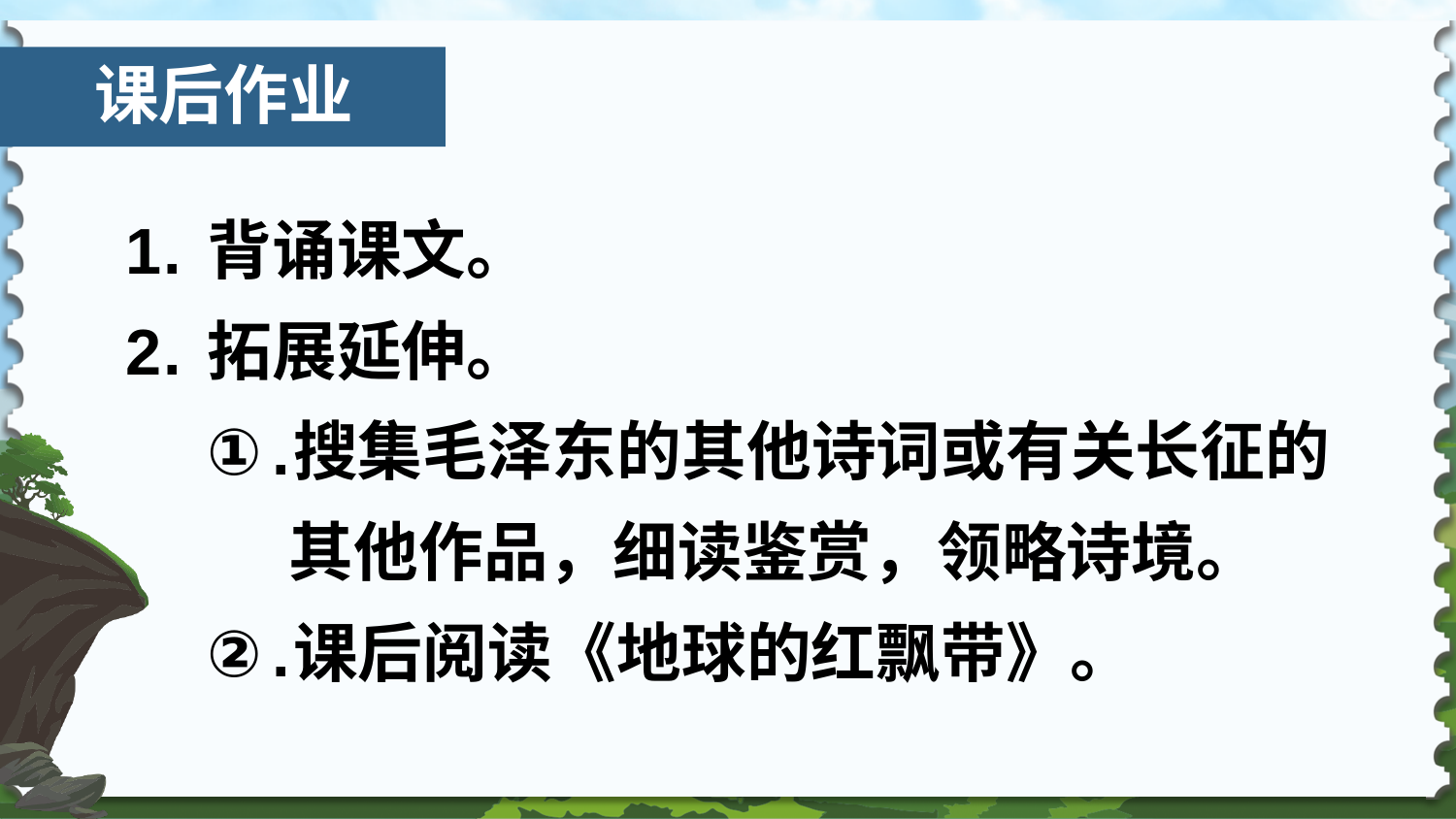

课后作业
背诵课文。
拓展延伸。
搜集毛泽东的其他诗词或有关长征的其他作品，细读鉴赏，领略诗境。
课后阅读《地球的红飘带》。